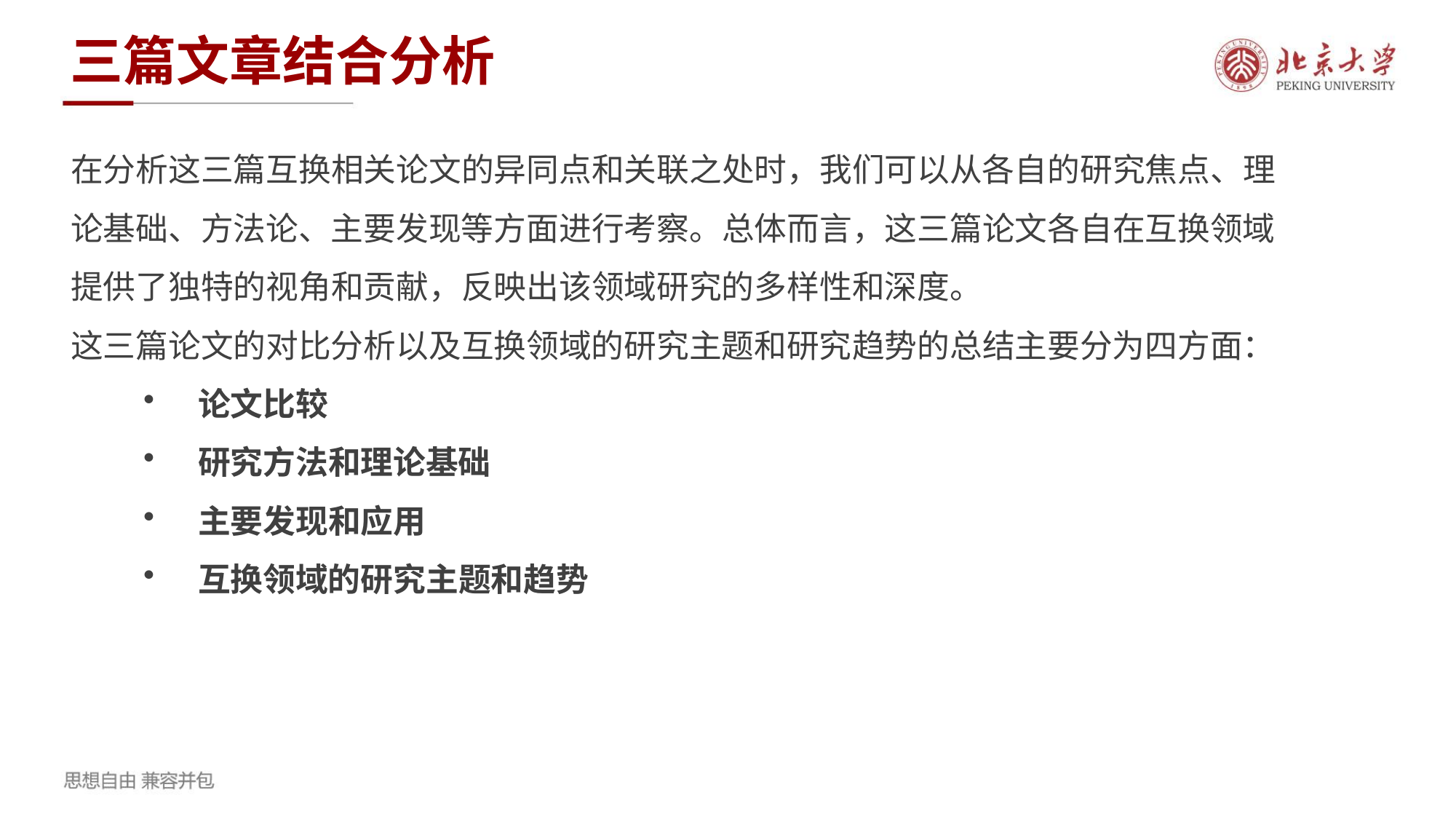

三篇文章结合分析
在分析这三篇互换相关论文的异同点和关联之处时，我们可以从各自的研究焦点、理论基础、方法论、主要发现等方面进行考察。总体而言，这三篇论文各自在互换领域提供了独特的视角和贡献，反映出该领域研究的多样性和深度。
这三篇论文的对比分析以及互换领域的研究主题和研究趋势的总结主要分为四方面：
论文比较
研究方法和理论基础
主要发现和应用
互换领域的研究主题和趋势